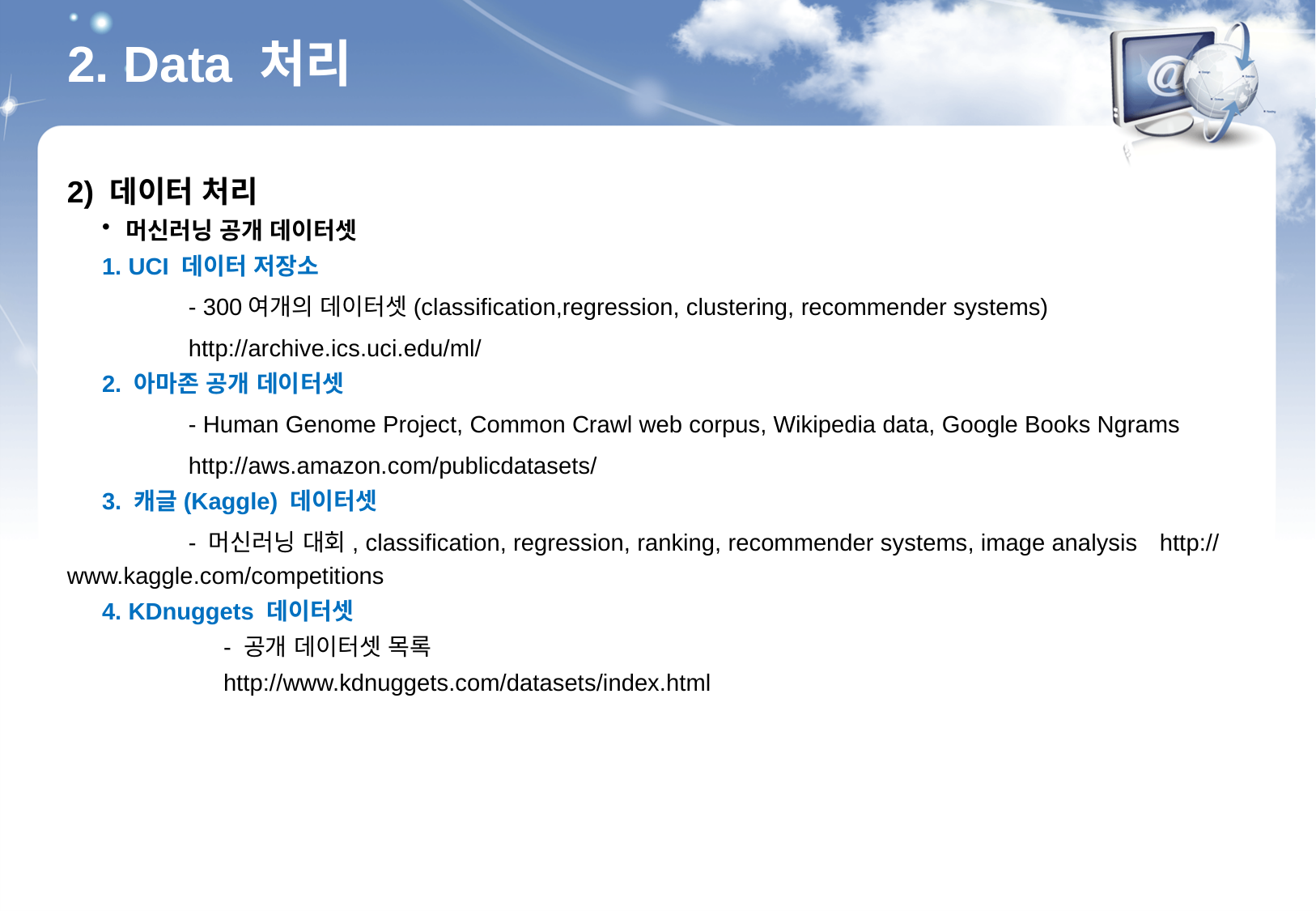

2. Data 처리
2) 데이터 처리
머신러닝 공개 데이터셋
1. UCI 데이터 저장소
	- 300여개의 데이터셋(classification,regression, clustering, recommender systems)
	http://archive.ics.uci.edu/ml/
2. 아마존 공개 데이터셋
	- Human Genome Project, Common Crawl web corpus, Wikipedia data, Google Books Ngrams
	http://aws.amazon.com/publicdatasets/
3. 캐글(Kaggle) 데이터셋
	- 머신러닝 대회, classification, regression, ranking, recommender systems, image analysis	http://www.kaggle.com/competitions
4. KDnuggets 데이터셋
	- 공개 데이터셋 목록
	http://www.kdnuggets.com/datasets/index.html